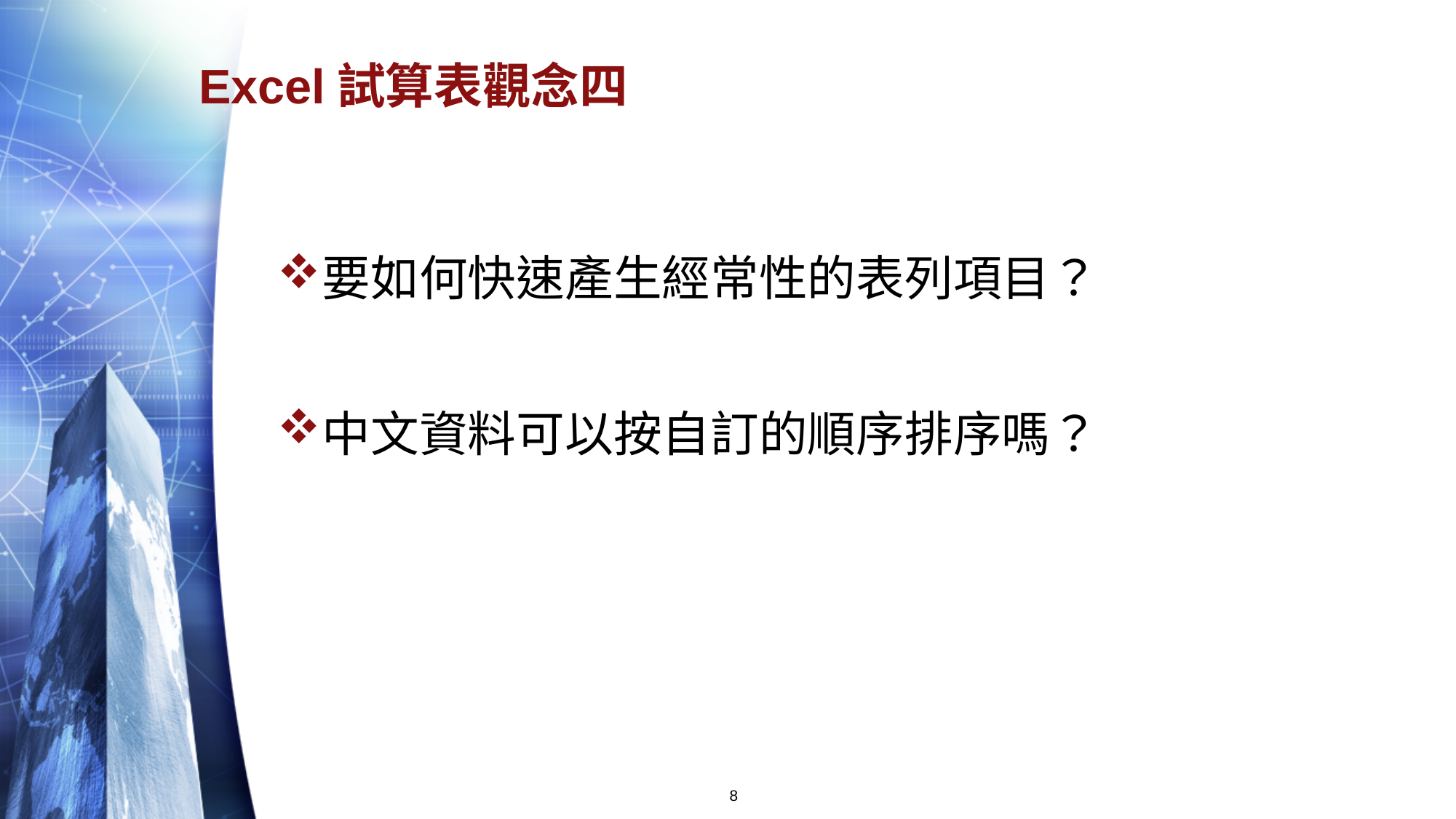

# Excel試算表觀念四
要如何快速產生經常性的表列項目？
中文資料可以按自訂的順序排序嗎？
8